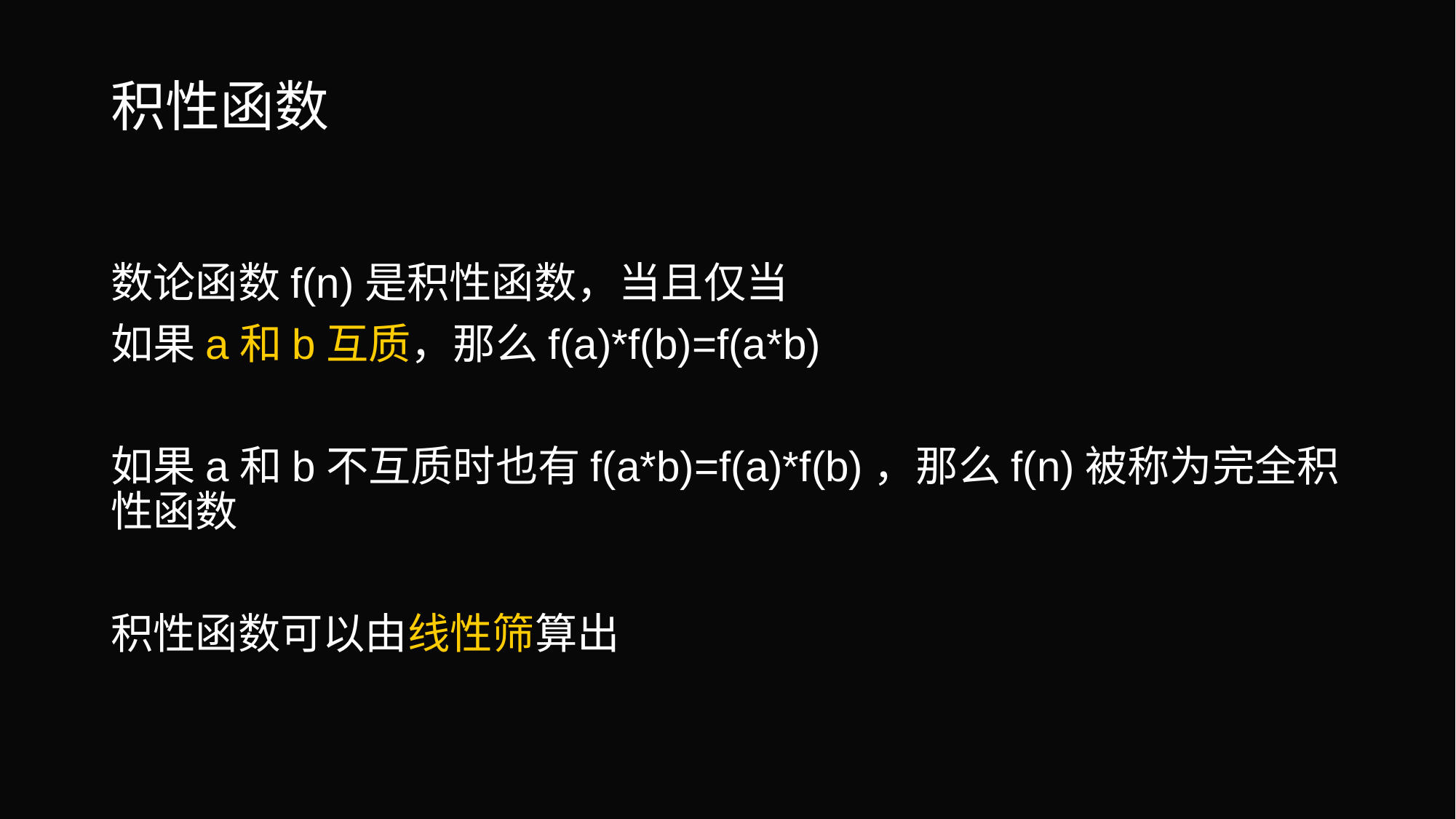

# 积性函数
数论函数f(n)是积性函数，当且仅当
如果a和b互质，那么f(a)*f(b)=f(a*b)

如果a和b不互质时也有f(a*b)=f(a)*f(b)，那么f(n)被称为完全积性函数

积性函数可以由线性筛算出